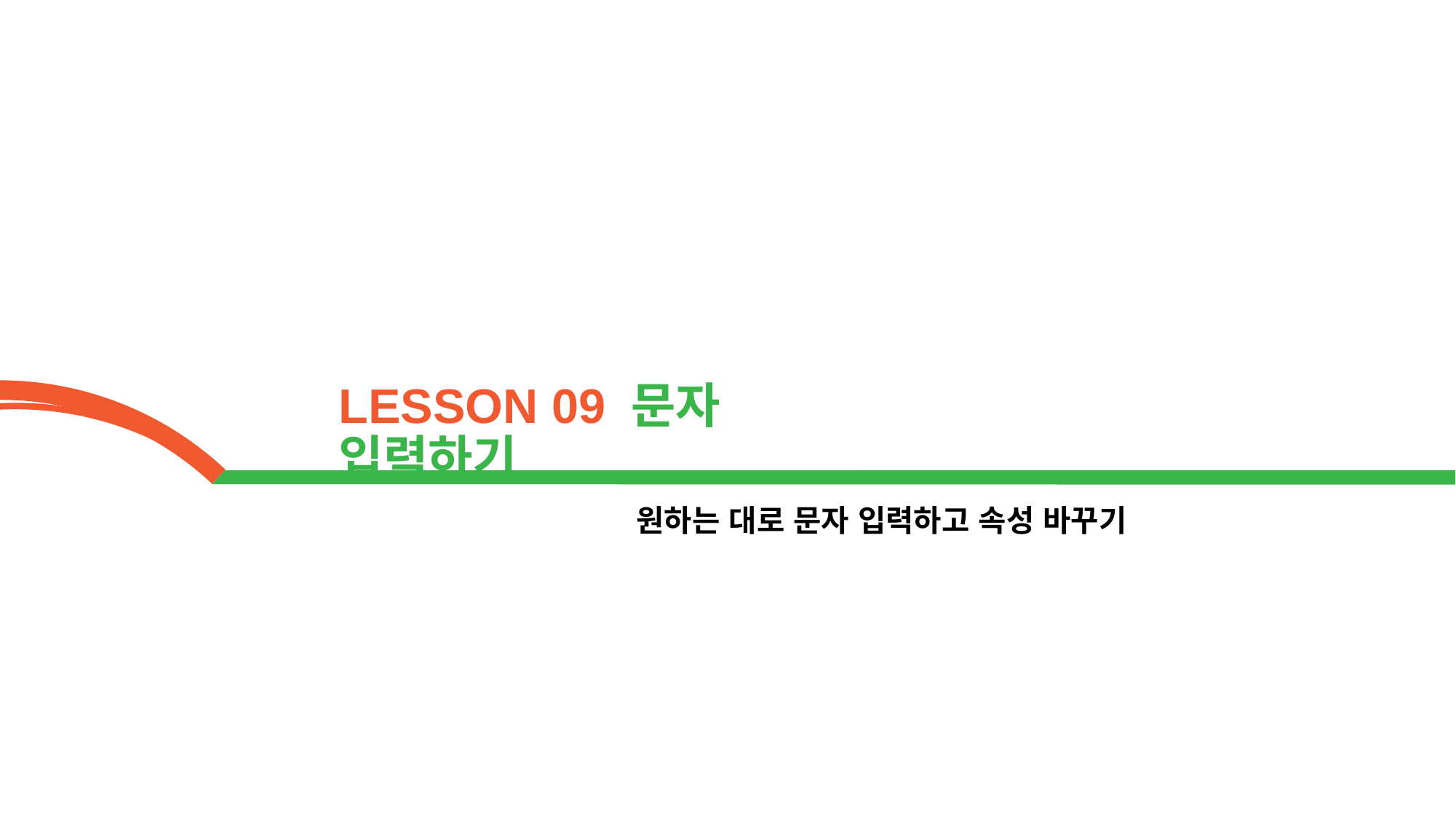

LESSON 09 문자 입력하기
원하는 대로 문자 입력하고 속성 바꾸기